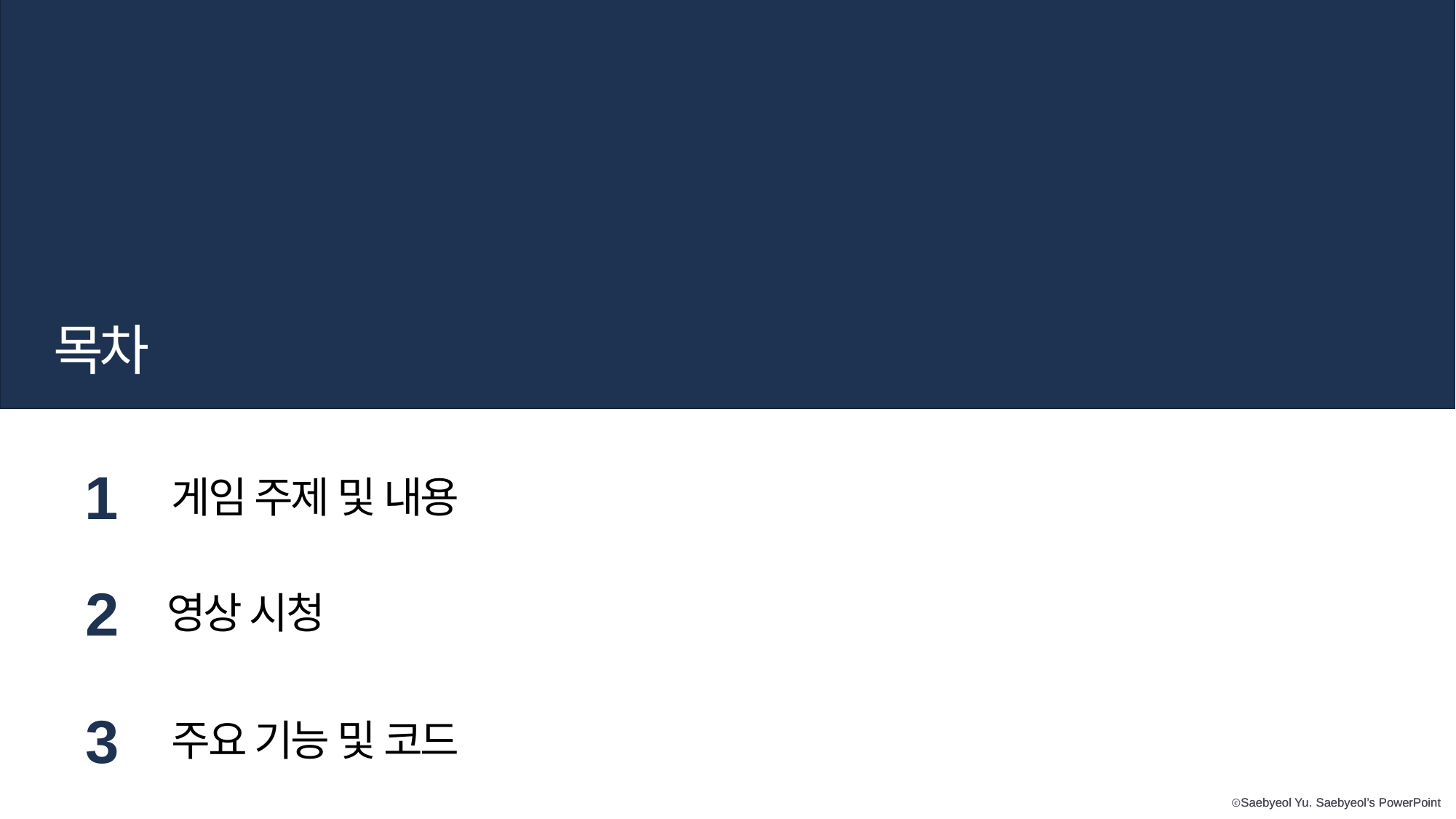

목차
1
게임 주제 및 내용
2
영상 시청
3
주요 기능 및 코드